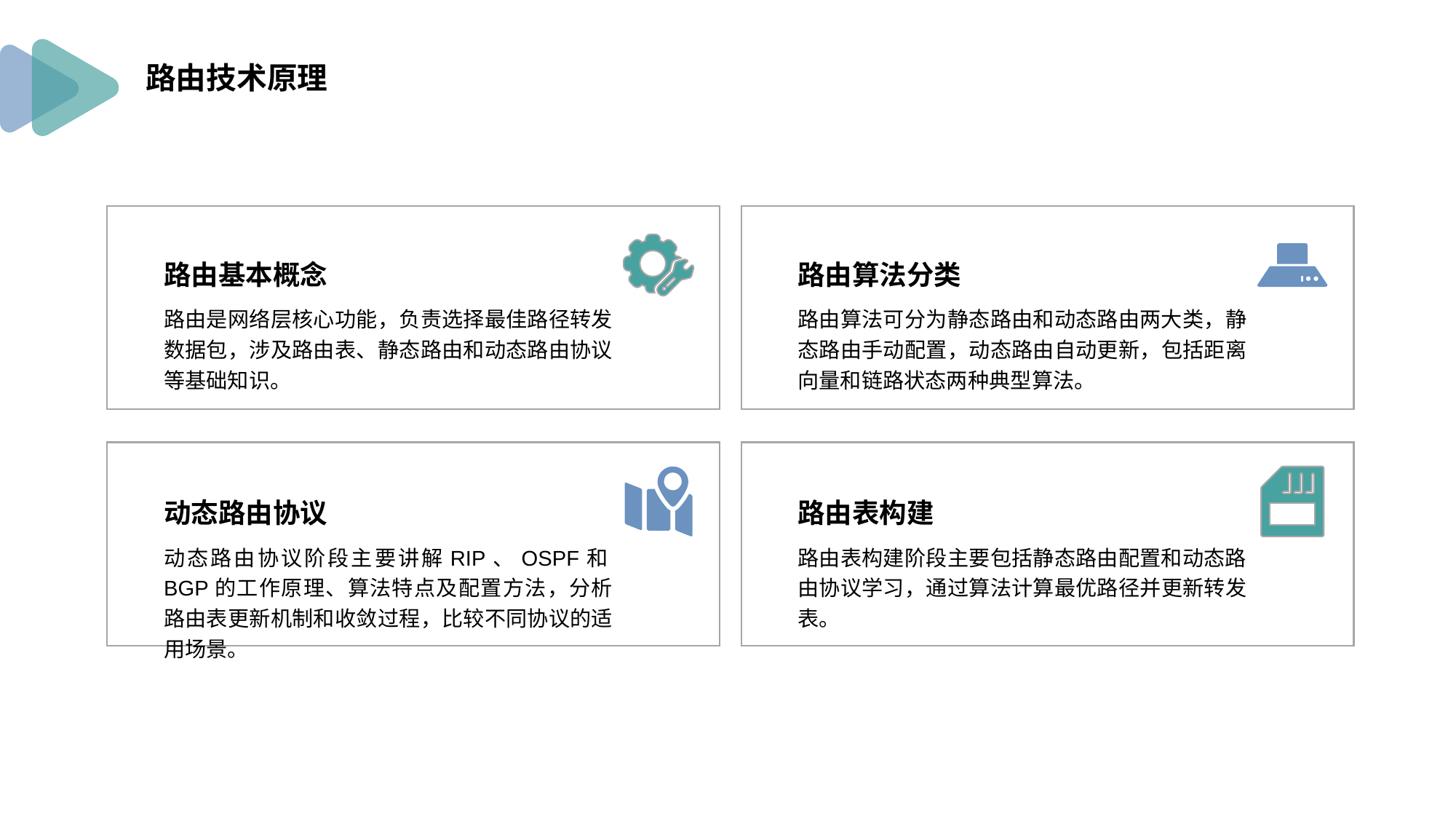

路由技术原理

路由基本概念
路由是网络层核心功能，负责选择最佳路径转发数据包，涉及路由表、静态路由和动态路由协议等基础知识。

路由算法分类
路由算法可分为静态路由和动态路由两大类，静态路由手动配置，动态路由自动更新，包括距离向量和链路状态两种典型算法。

动态路由协议
动态路由协议阶段主要讲解RIP、OSPF和BGP的工作原理、算法特点及配置方法，分析路由表更新机制和收敛过程，比较不同协议的适用场景。

路由表构建
路由表构建阶段主要包括静态路由配置和动态路由协议学习，通过算法计算最优路径并更新转发表。